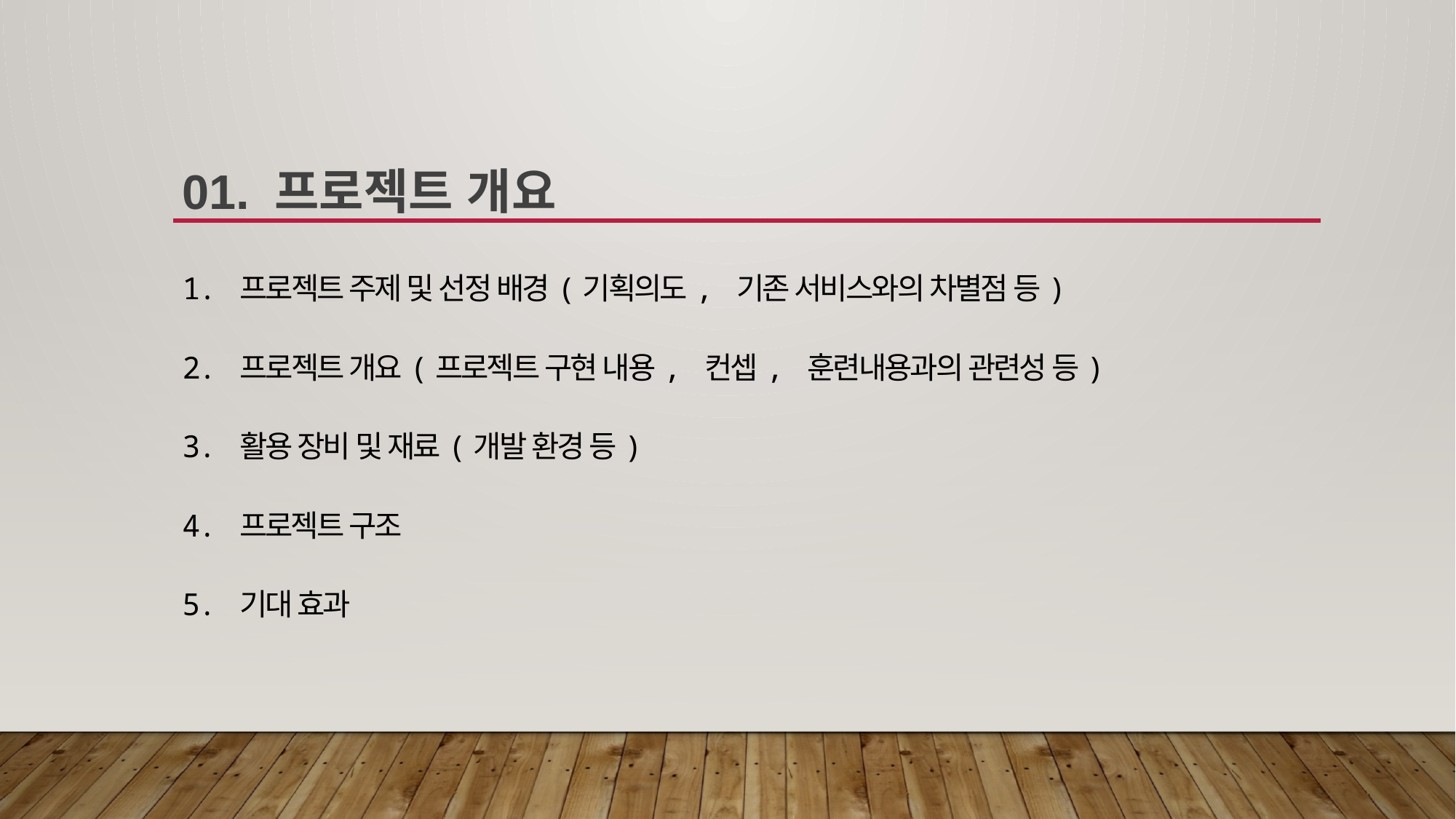

01. 프로젝트 개요
1. 프로젝트 주제 및 선정 배경(기획의도, 기존 서비스와의 차별점 등)
2. 프로젝트 개요(프로젝트 구현 내용, 컨셉, 훈련내용과의 관련성 등)

3. 활용 장비 및 재료(개발 환경 등)

4. 프로젝트 구조

5. 기대 효과